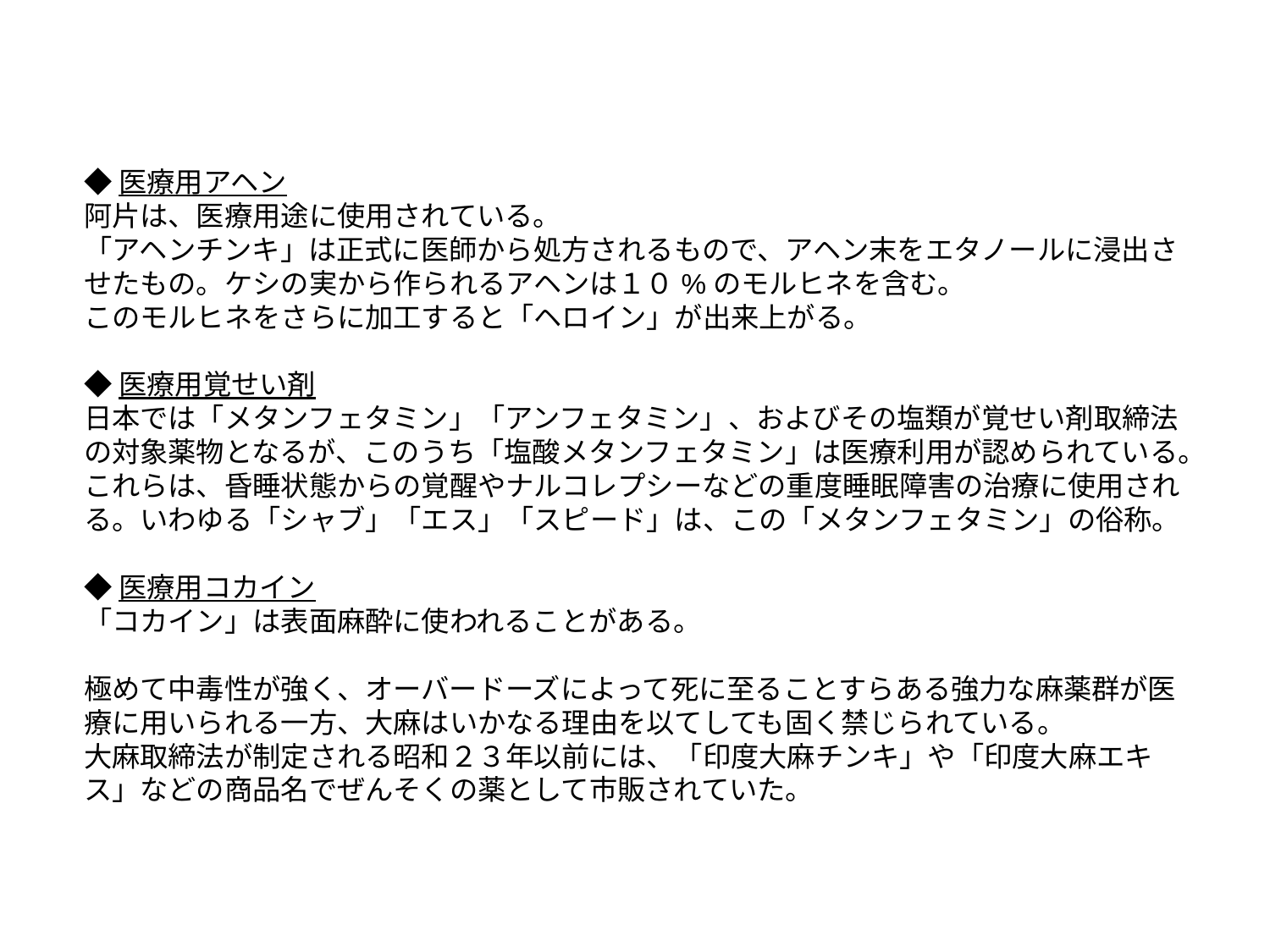

◆医療用アヘン
阿片は、医療用途に使用されている。
「アヘンチンキ」は正式に医師から処方されるもので、アヘン末をエタノールに浸出させたもの。ケシの実から作られるアヘンは１０%のモルヒネを含む。
このモルヒネをさらに加工すると「ヘロイン」が出来上がる。

◆医療用覚せい剤
日本では「メタンフェタミン」「アンフェタミン」、およびその塩類が覚せい剤取締法の対象薬物となるが、このうち「塩酸メタンフェタミン」は医療利用が認められている。
これらは、昏睡状態からの覚醒やナルコレプシーなどの重度睡眠障害の治療に使用される。いわゆる「シャブ」「エス」「スピード」は、この「メタンフェタミン」の俗称。

◆医療用コカイン
「コカイン」は表面麻酔に使われることがある。

極めて中毒性が強く、オーバードーズによって死に至ることすらある強力な麻薬群が医療に用いられる一方、大麻はいかなる理由を以てしても固く禁じられている。
大麻取締法が制定される昭和２３年以前には、「印度大麻チンキ」や「印度大麻エキス」などの商品名でぜんそくの薬として市販されていた。